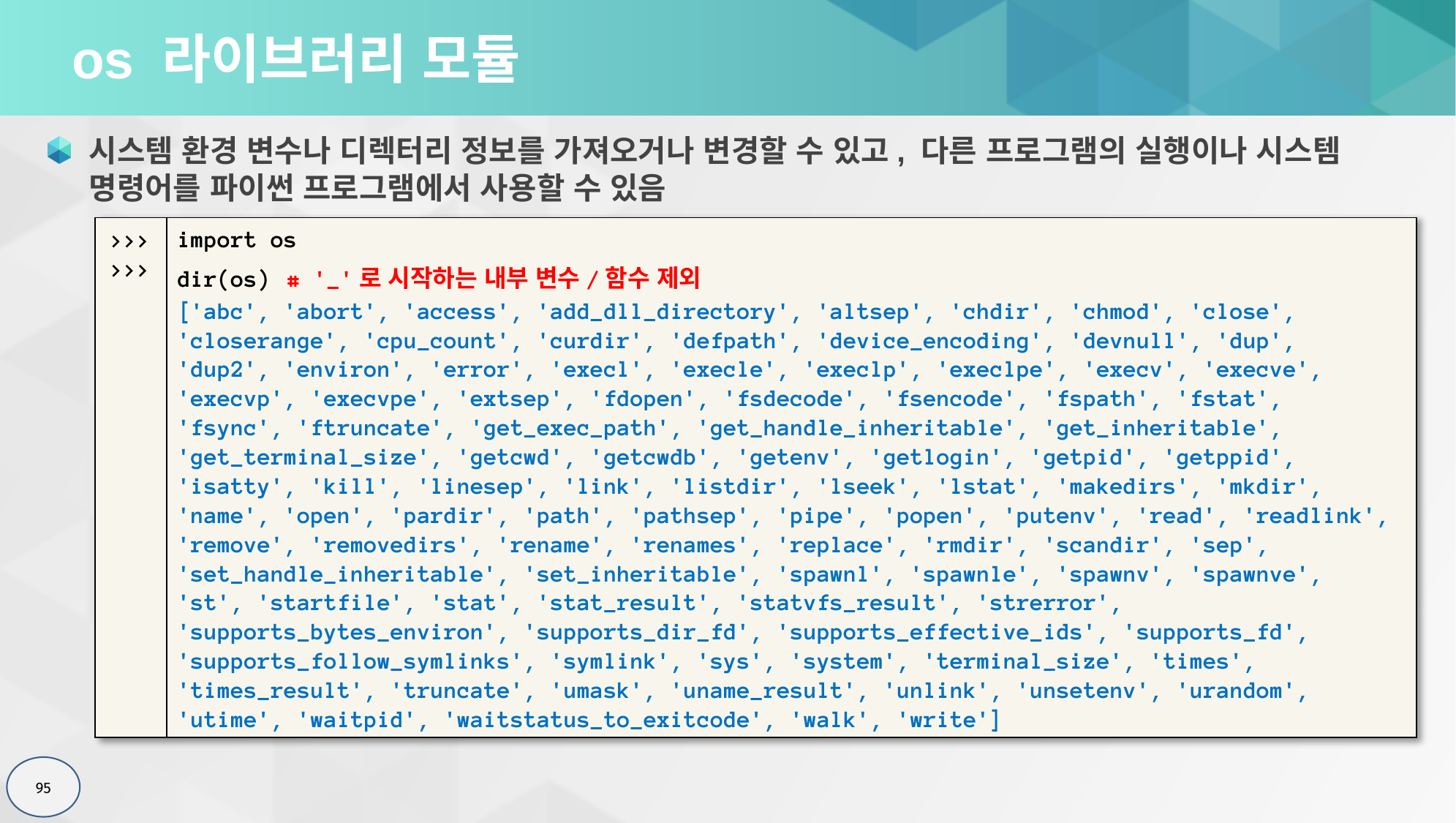

# os 라이브러리 모듈
시스템 환경 변수나 디렉터리 정보를 가져오거나 변경할 수 있고, 다른 프로그램의 실행이나 시스템 명령어를 파이썬 프로그램에서 사용할 수 있음
| >>> >>> | import os dir(os) # '\_'로 시작하는 내부 변수/함수 제외 ['abc', 'abort', 'access', 'add\_dll\_directory', 'altsep', 'chdir', 'chmod', 'close', 'closerange', 'cpu\_count', 'curdir', 'defpath', 'device\_encoding', 'devnull', 'dup', 'dup2', 'environ', 'error', 'execl', 'execle', 'execlp', 'execlpe', 'execv', 'execve', 'execvp', 'execvpe', 'extsep', 'fdopen', 'fsdecode', 'fsencode', 'fspath', 'fstat', 'fsync', 'ftruncate', 'get\_exec\_path', 'get\_handle\_inheritable', 'get\_inheritable', 'get\_terminal\_size', 'getcwd', 'getcwdb', 'getenv', 'getlogin', 'getpid', 'getppid', 'isatty', 'kill', 'linesep', 'link', 'listdir', 'lseek', 'lstat', 'makedirs', 'mkdir', 'name', 'open', 'pardir', 'path', 'pathsep', 'pipe', 'popen', 'putenv', 'read', 'readlink', 'remove', 'removedirs', 'rename', 'renames', 'replace', 'rmdir', 'scandir', 'sep', 'set\_handle\_inheritable', 'set\_inheritable', 'spawnl', 'spawnle', 'spawnv', 'spawnve', 'st', 'startfile', 'stat', 'stat\_result', 'statvfs\_result', 'strerror', 'supports\_bytes\_environ', 'supports\_dir\_fd', 'supports\_effective\_ids', 'supports\_fd', 'supports\_follow\_symlinks', 'symlink', 'sys', 'system', 'terminal\_size', 'times', 'times\_result', 'truncate', 'umask', 'uname\_result', 'unlink', 'unsetenv', 'urandom', 'utime', 'waitpid', 'waitstatus\_to\_exitcode', 'walk', 'write'] |
| --- | --- |